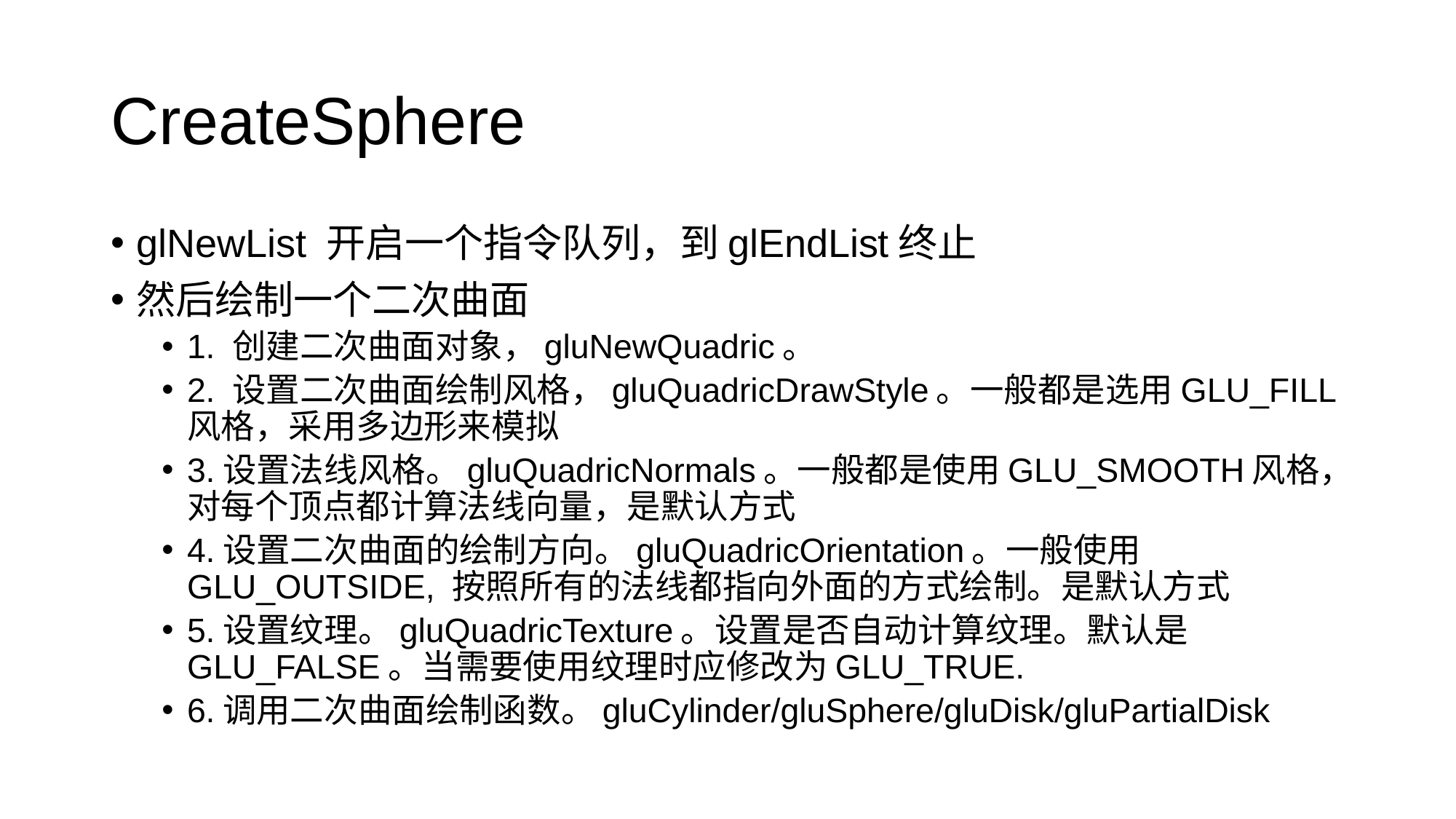

# CreateSphere
glNewList 开启一个指令队列，到glEndList终止
然后绘制一个二次曲面
1. 创建二次曲面对象，gluNewQuadric。
2. 设置二次曲面绘制风格，gluQuadricDrawStyle。一般都是选用GLU_FILL风格，采用多边形来模拟
3.设置法线风格。gluQuadricNormals。一般都是使用GLU_SMOOTH风格，对每个顶点都计算法线向量，是默认方式
4.设置二次曲面的绘制方向。gluQuadricOrientation。一般使用GLU_OUTSIDE, 按照所有的法线都指向外面的方式绘制。是默认方式
5.设置纹理。gluQuadricTexture。设置是否自动计算纹理。默认是GLU_FALSE。当需要使用纹理时应修改为GLU_TRUE.
6.调用二次曲面绘制函数。gluCylinder/gluSphere/gluDisk/gluPartialDisk